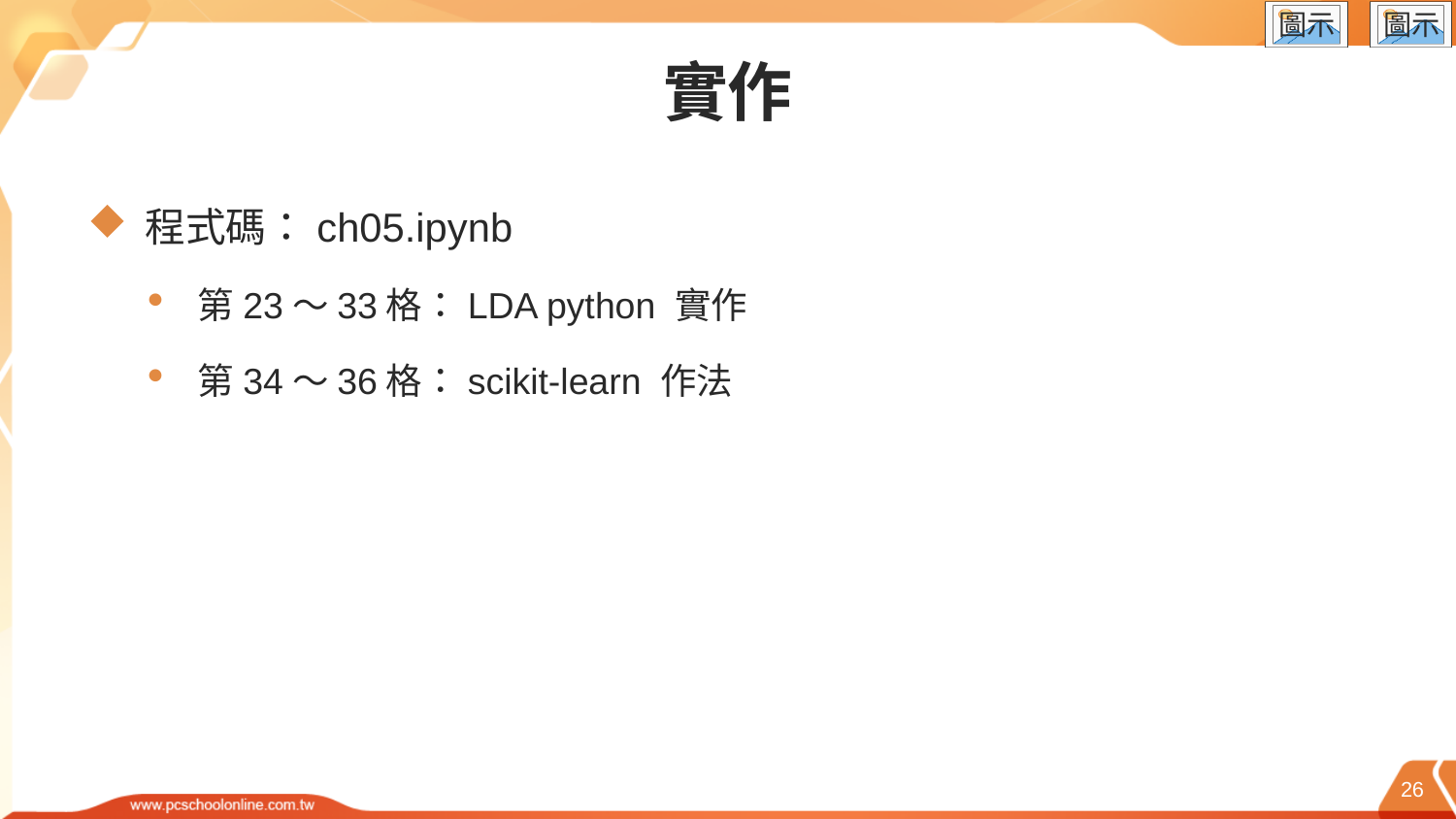

# 實作
程式碼：ch05.ipynb
第23～33格：LDA python 實作
第34～36格：scikit-learn 作法
26